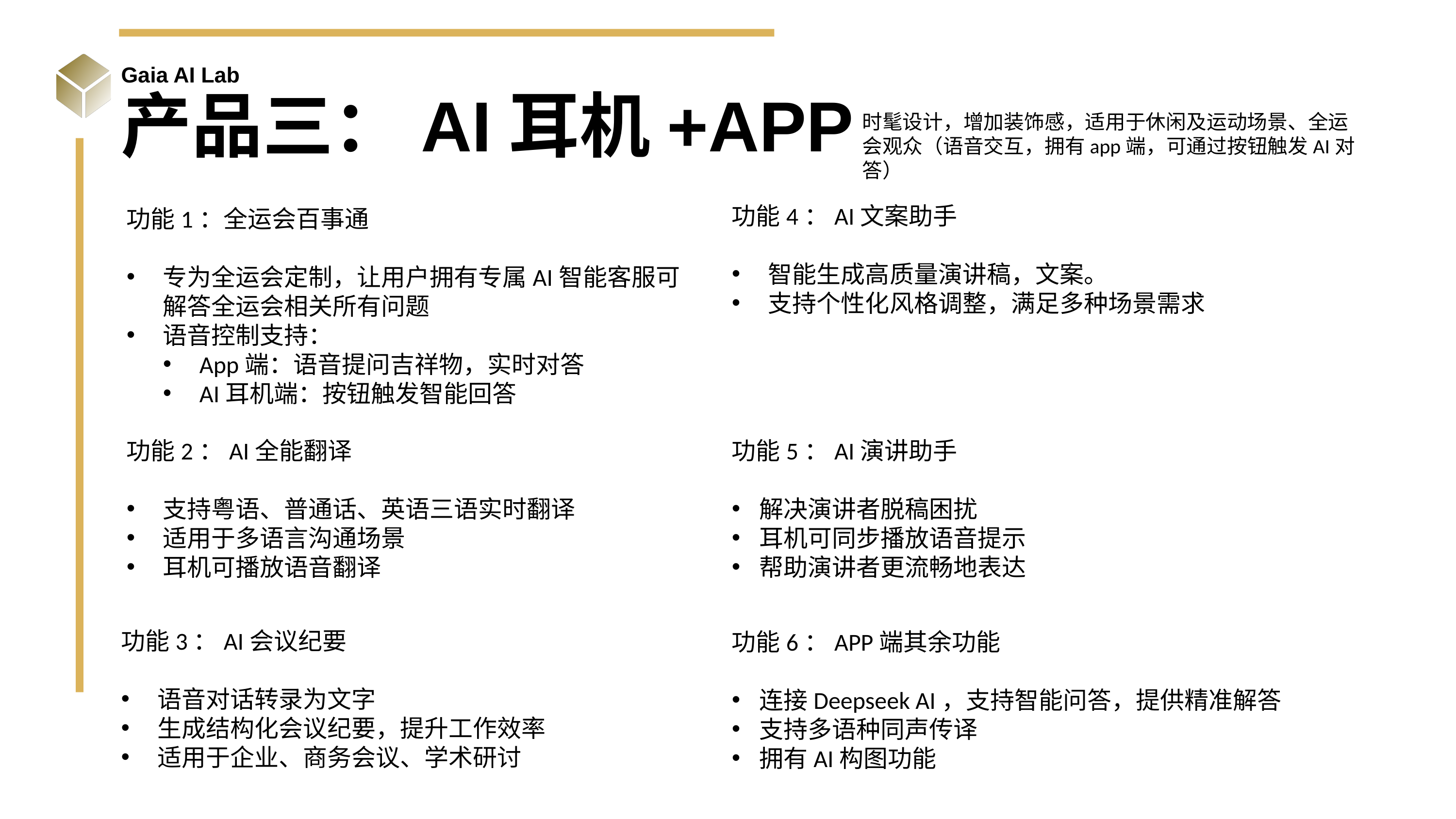

Gaia AI Lab
PRE-LAUNCH PRODUCT REVIEWS
产品三：AI耳机+APP
时髦设计，增加装饰感，适用于休闲及运动场景、全运会观众（语音交互，拥有app端，可通过按钮触发AI对答）

功能4：AI文案助手

智能生成高质量演讲稿，文案。
支持个性化风格调整，满足多种场景需求
功能1：全运会百事通

专为全运会定制，让用户拥有专属AI智能客服可解答全运会相关所有问题
语音控制支持：
App端：语音提问吉祥物，实时对答
AI耳机端：按钮触发智能回答

功能2：AI全能翻译

支持粤语、普通话、英语三语实时翻译
适用于多语言沟通场景
耳机可播放语音翻译

功能5：AI演讲助手

解决演讲者脱稿困扰
耳机可同步播放语音提示
帮助演讲者更流畅地表达
功能3：AI会议纪要

语音对话转录为文字
生成结构化会议纪要，提升工作效率
适用于企业、商务会议、学术研讨
功能6：APP端其余功能

连接Deepseek AI，支持智能问答，提供精准解答
支持多语种同声传译
拥有AI构图功能